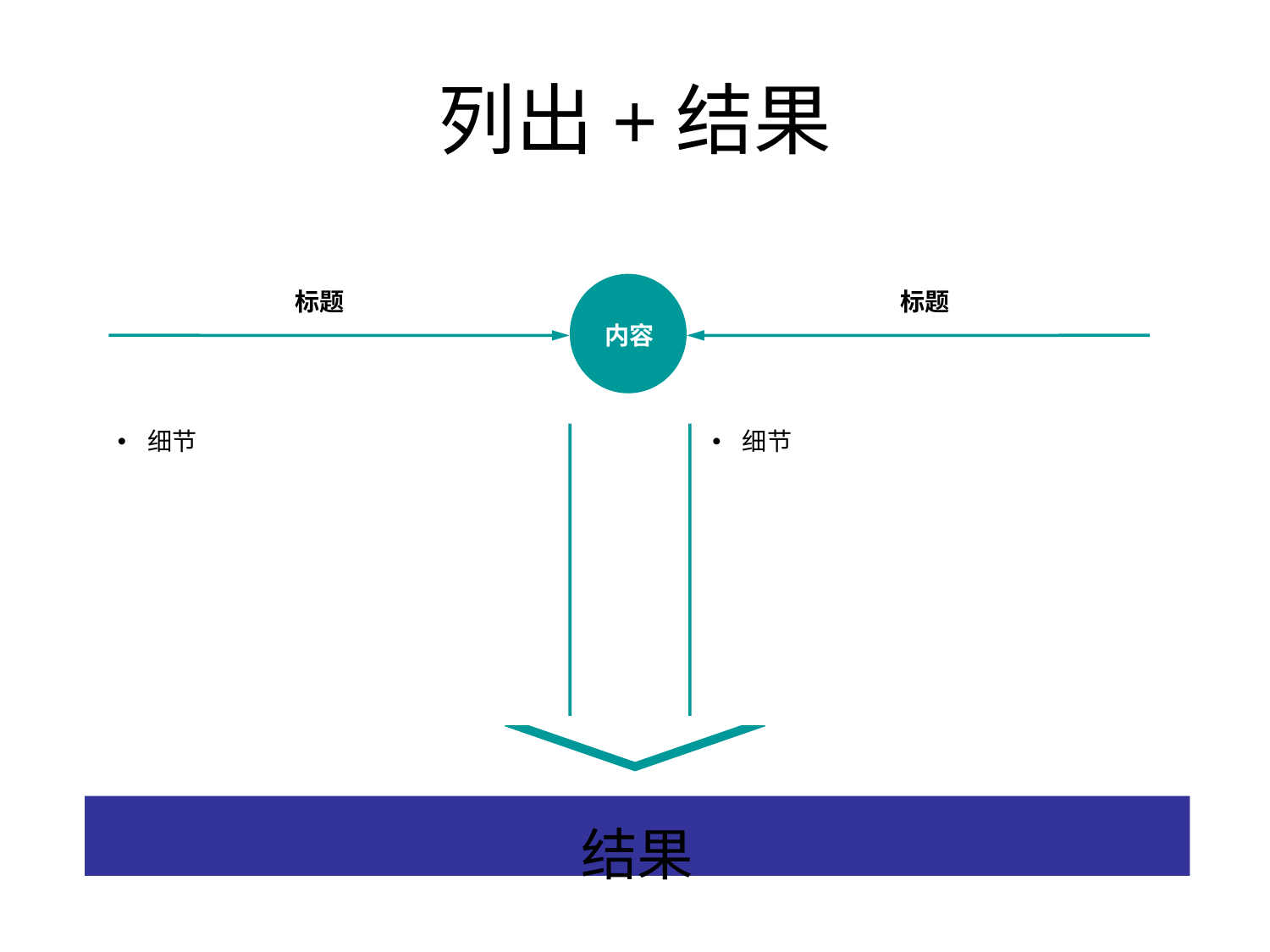

# 列出+结果
标题

标题
内容

细节
细节

结果